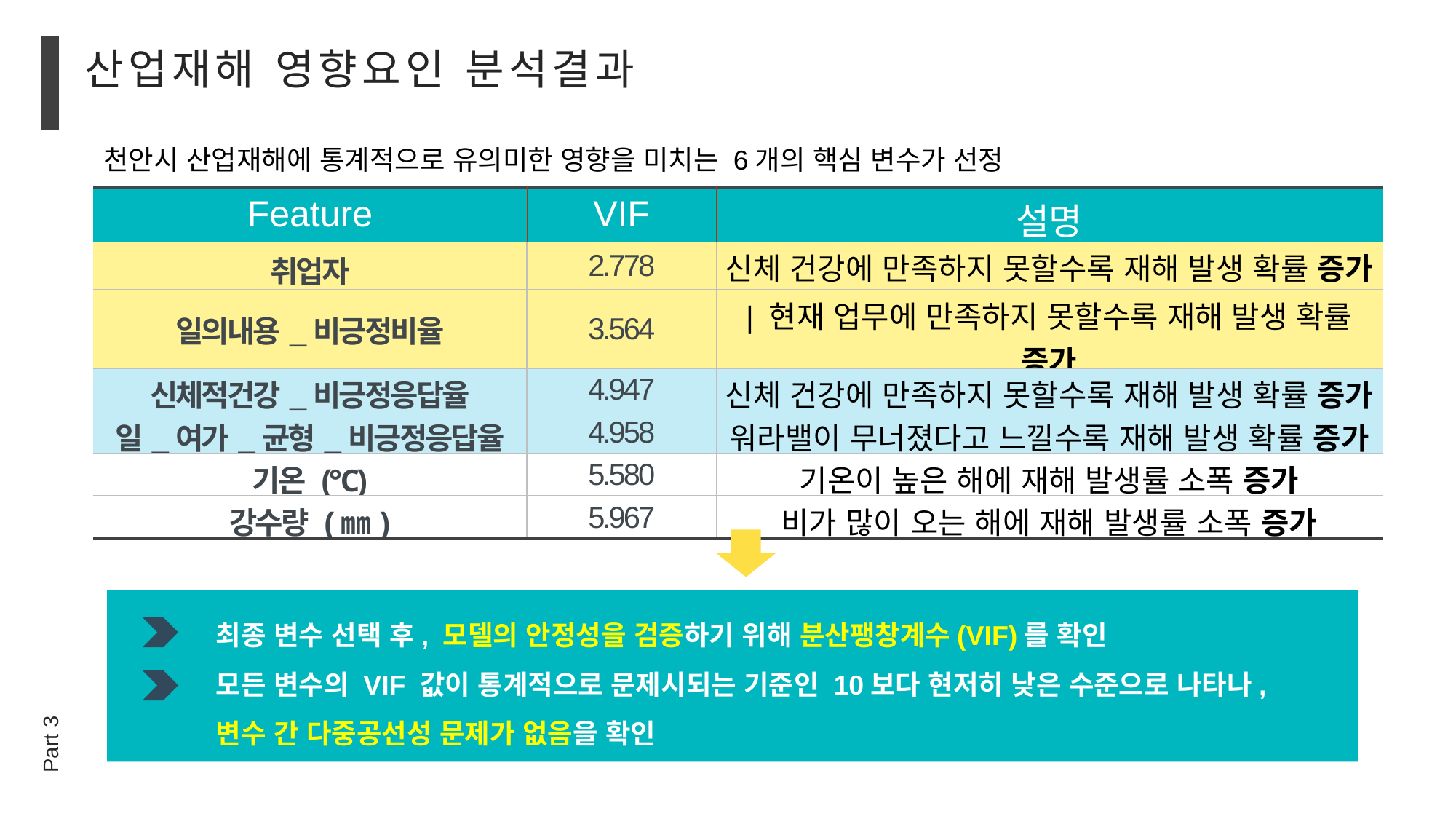

산업재해 영향요인 분석결과
천안시 산업재해에 통계적으로 유의미한 영향을 미치는 6개의 핵심 변수가 선정
| Feature | VIF | 설명 |
| --- | --- | --- |
| 취업자 | 2.778 | 신체 건강에 만족하지 못할수록 재해 발생 확률 증가 |
| 일의내용\_비긍정비율 | 3.564 | | 현재 업무에 만족하지 못할수록 재해 발생 확률 증가 |
| 신체적건강\_비긍정응답율 | 4.947 | 신체 건강에 만족하지 못할수록 재해 발생 확률 증가 |
| 일\_여가\_균형\_비긍정응답율 | 4.958 | 워라밸이 무너졌다고 느낄수록 재해 발생 확률 증가 |
| 기온 (℃) | 5.580 | 기온이 높은 해에 재해 발생률 소폭 증가 |
| 강수량 (㎜) | 5.967 | 비가 많이 오는 해에 재해 발생률 소폭 증가 |

            최종 변수 선택 후, 모델의 안정성을 검증하기 위해 분산팽창계수(VIF)를 확인
            모든 변수의 VIF 값이 통계적으로 문제시되는 기준인 10보다 현저히 낮은 수준으로 나타나,
            변수 간 다중공선성 문제가 없음을 확인

Part 3